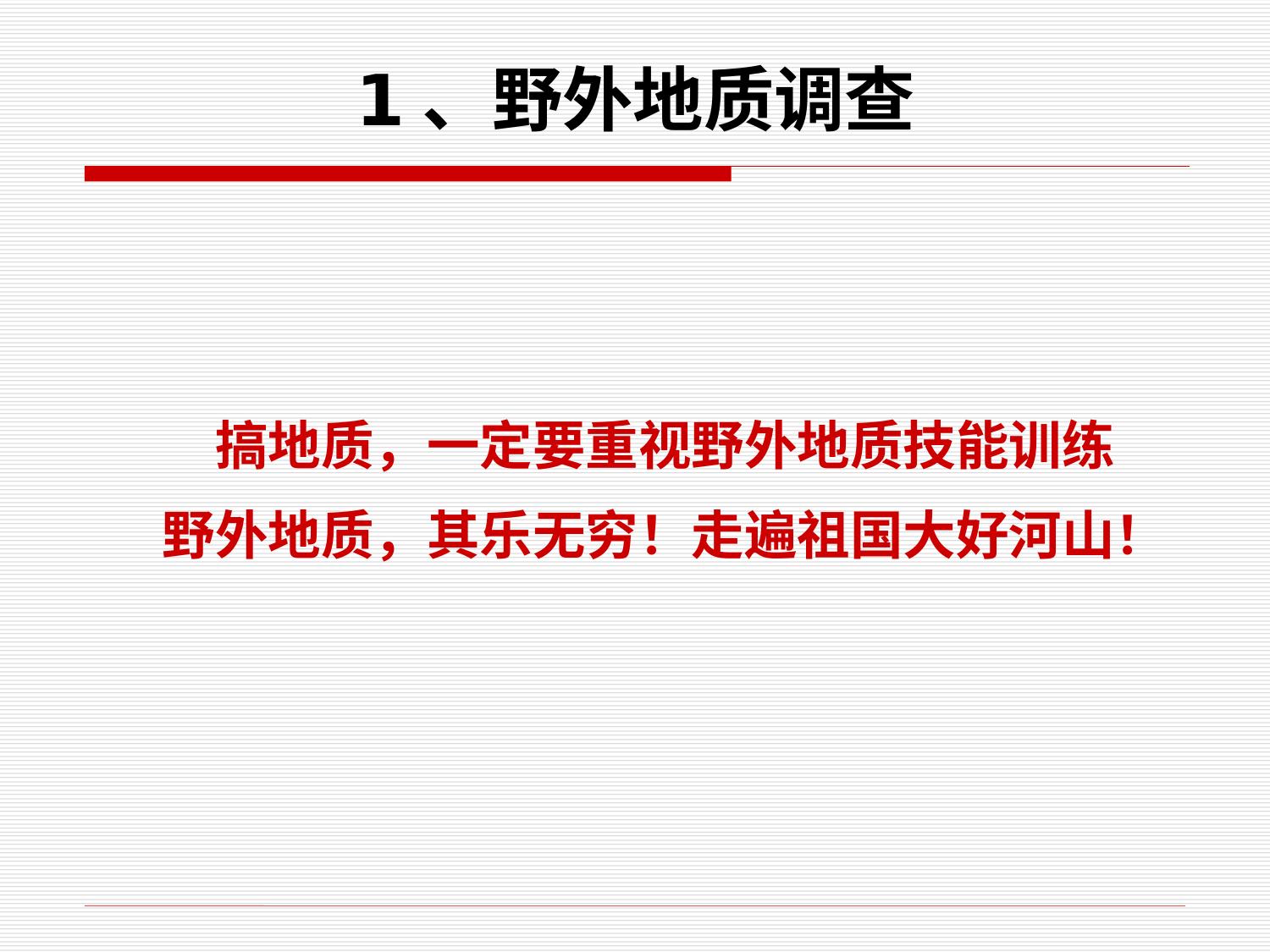

# 1、野外地质调查
搞地质，一定要重视野外地质技能训练
野外地质，其乐无穷！走遍祖国大好河山！